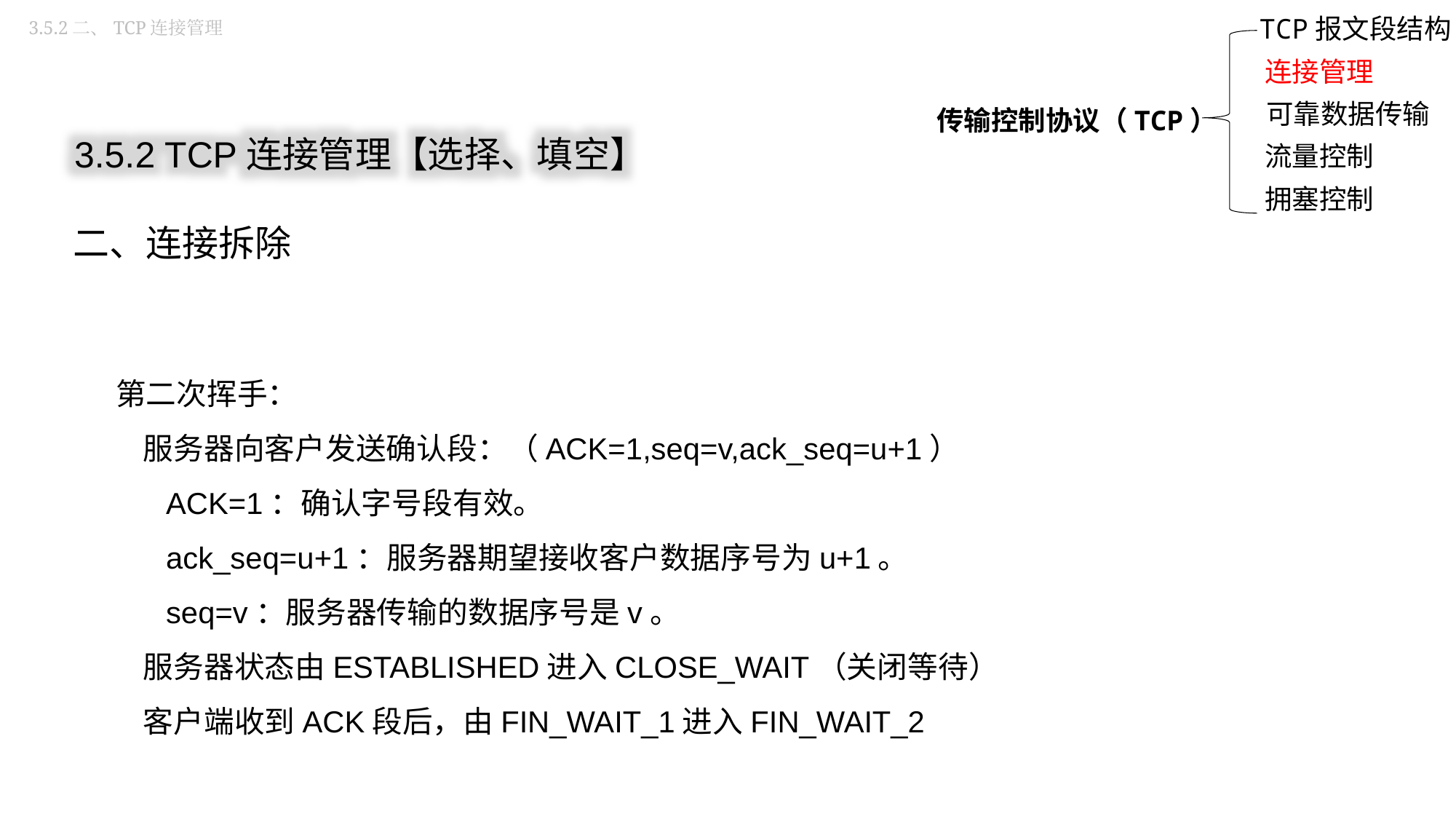

3.5.2二、TCP连接管理
TCP报文段结构

连接管理
传输控制协议（TCP）
可靠数据传输
流量控制
拥塞控制
3.5.2 TCP连接管理【选择、填空】
二、连接拆除
第二次挥手：
   服务器向客户发送确认段：（ACK=1,seq=v,ack_seq=u+1）
      ACK=1：确认字号段有效。
      ack_seq=u+1：服务器期望接收客户数据序号为u+1。
      seq=v：服务器传输的数据序号是v。
   服务器状态由ESTABLISHED进入CLOSE_WAIT（关闭等待）
   客户端收到ACK段后，由FIN_WAIT_1进入FIN_WAIT_2